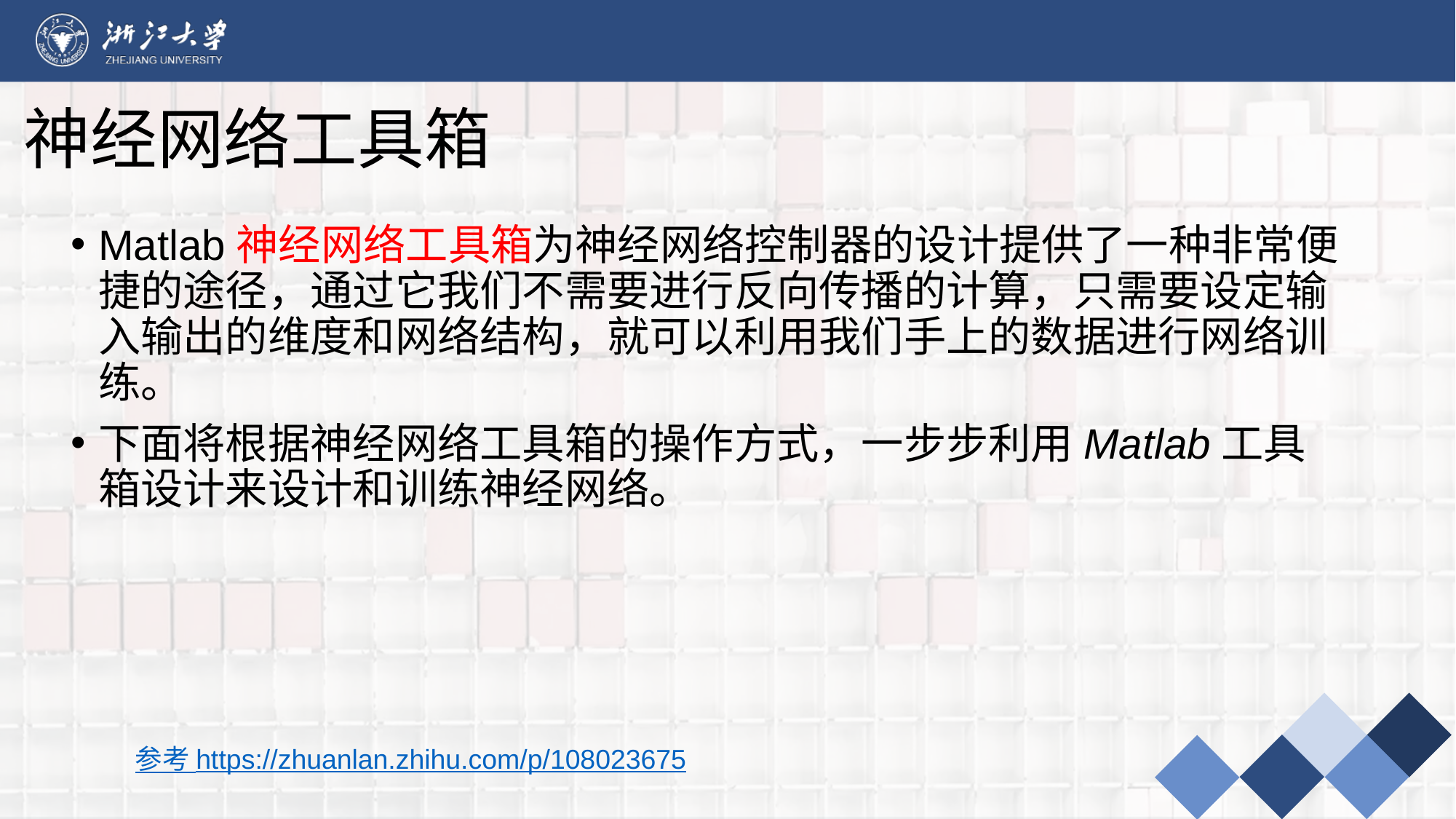

# 神经网络工具箱
Matlab神经网络工具箱为神经网络控制器的设计提供了一种非常便捷的途径，通过它我们不需要进行反向传播的计算，只需要设定输入输出的维度和网络结构，就可以利用我们手上的数据进行网络训练。
下面将根据神经网络工具箱的操作方式，一步步利用Matlab工具箱设计来设计和训练神经网络。
参考 https://zhuanlan.zhihu.com/p/108023675